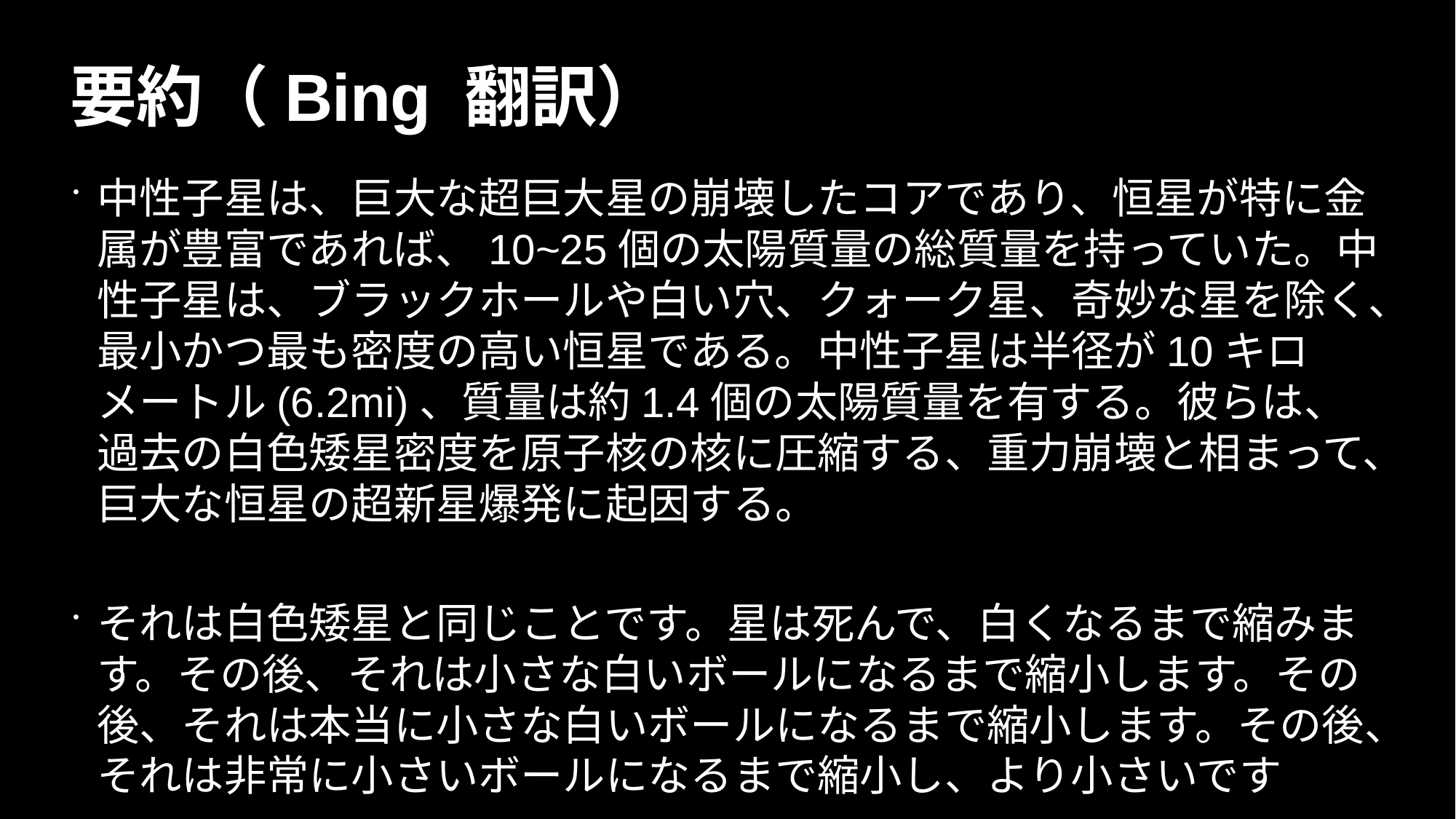

# 要約（Bing 翻訳）
中性子星は、巨大な超巨大星の崩壊したコアであり、恒星が特に金属が豊富であれば、10~25個の太陽質量の総質量を持っていた。中性子星は、ブラックホールや白い穴、クォーク星、奇妙な星を除く、最小かつ最も密度の高い恒星である。中性子星は半径が10キロメートル(6.2mi)、質量は約1.4個の太陽質量を有する。彼らは、過去の白色矮星密度を原子核の核に圧縮する、重力崩壊と相まって、巨大な恒星の超新星爆発に起因する。

それは白色矮星と同じことです。星は死んで、白くなるまで縮みます。その後、それは小さな白いボールになるまで縮小します。その後、それは本当に小さな白いボールになるまで縮小します。その後、それは非常に小さいボールになるまで縮小し、より小さいです